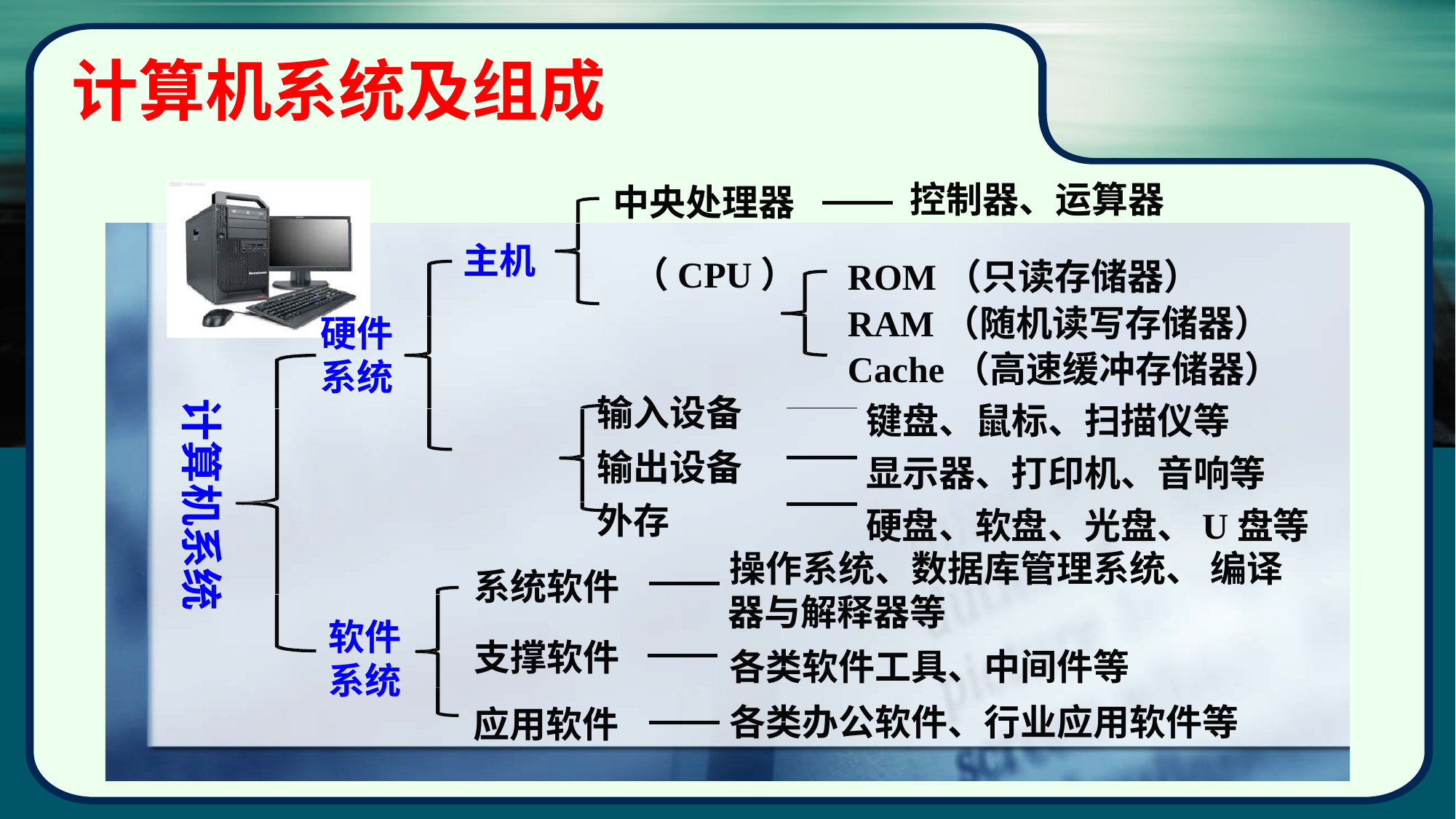

# 计算机系统及组成
控制器、运算器

中央处理器

（CPU） 内存

主机
ROM（只读存储器）
RAM（随机读写存储器）
Cache（高速缓冲存储器）

硬件 系统

键盘、鼠标、扫描仪等
显示器、打印机、音响等
硬盘、软盘、光盘、U盘等
输入设备
输出设备 外存
计算机系统

操作系统、数据库管理系统、 编译器与解释器等
各类软件工具、中间件等
各类办公软件、行业应用软件等
系统软件

软件 系统
支撑软件

应用软件